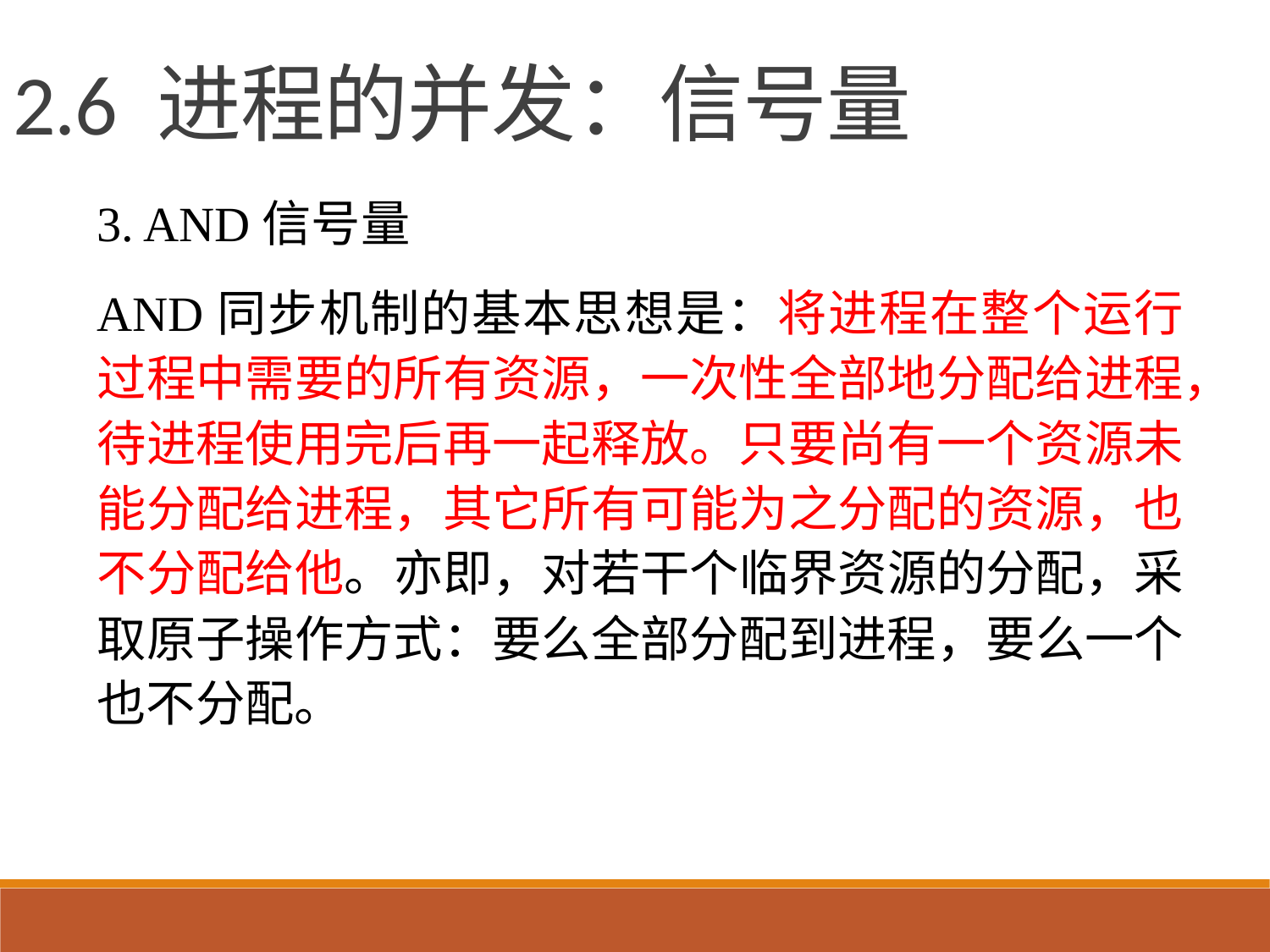

2.6 进程的并发：信号量
3. AND信号量
AND同步机制的基本思想是：将进程在整个运行过程中需要的所有资源，一次性全部地分配给进程，待进程使用完后再一起释放。只要尚有一个资源未能分配给进程，其它所有可能为之分配的资源，也不分配给他。亦即，对若干个临界资源的分配，采取原子操作方式：要么全部分配到进程，要么一个也不分配。